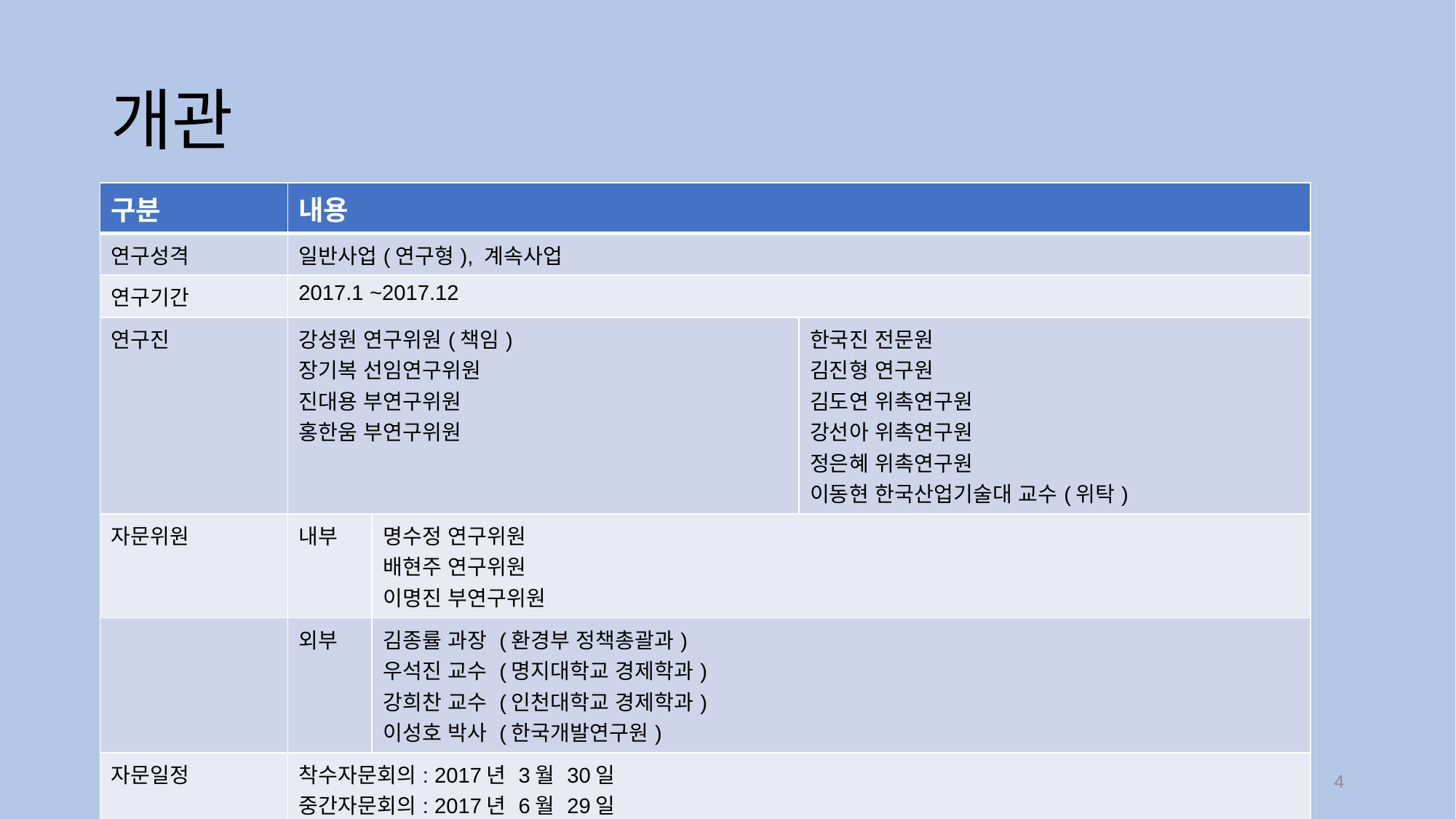

# 개관
| 구분 | 내용 |  |  |
| --- | --- | --- | --- |
| 연구성격 | 일반사업(연구형), 계속사업 |  |  |
| 연구기간 | 2017.1 ~2017.12 |  |  |
| 연구진 | 강성원 연구위원(책임) 장기복 선임연구위원 진대용 부연구위원 홍한움 부연구위원 |  | 한국진 전문원 김진형 연구원 김도연 위촉연구원 강선아 위촉연구원 정은혜 위촉연구원 이동현 한국산업기술대 교수(위탁) |
| 자문위원 | 내부 | 명수정 연구위원 배현주 연구위원 이명진 부연구위원 |  |
|  | 외부 | 김종률 과장 (환경부 정책총괄과) 우석진 교수 (명지대학교 경제학과) 강희찬 교수 (인천대학교 경제학과) 이성호 박사 (한국개발연구원) |  |
| 자문일정 | 착수자문회의: 2017년 3월 30일 중간자문회의: 2017년 6월 29일 최종자문회의: 2017년 10월 |  |  |
4